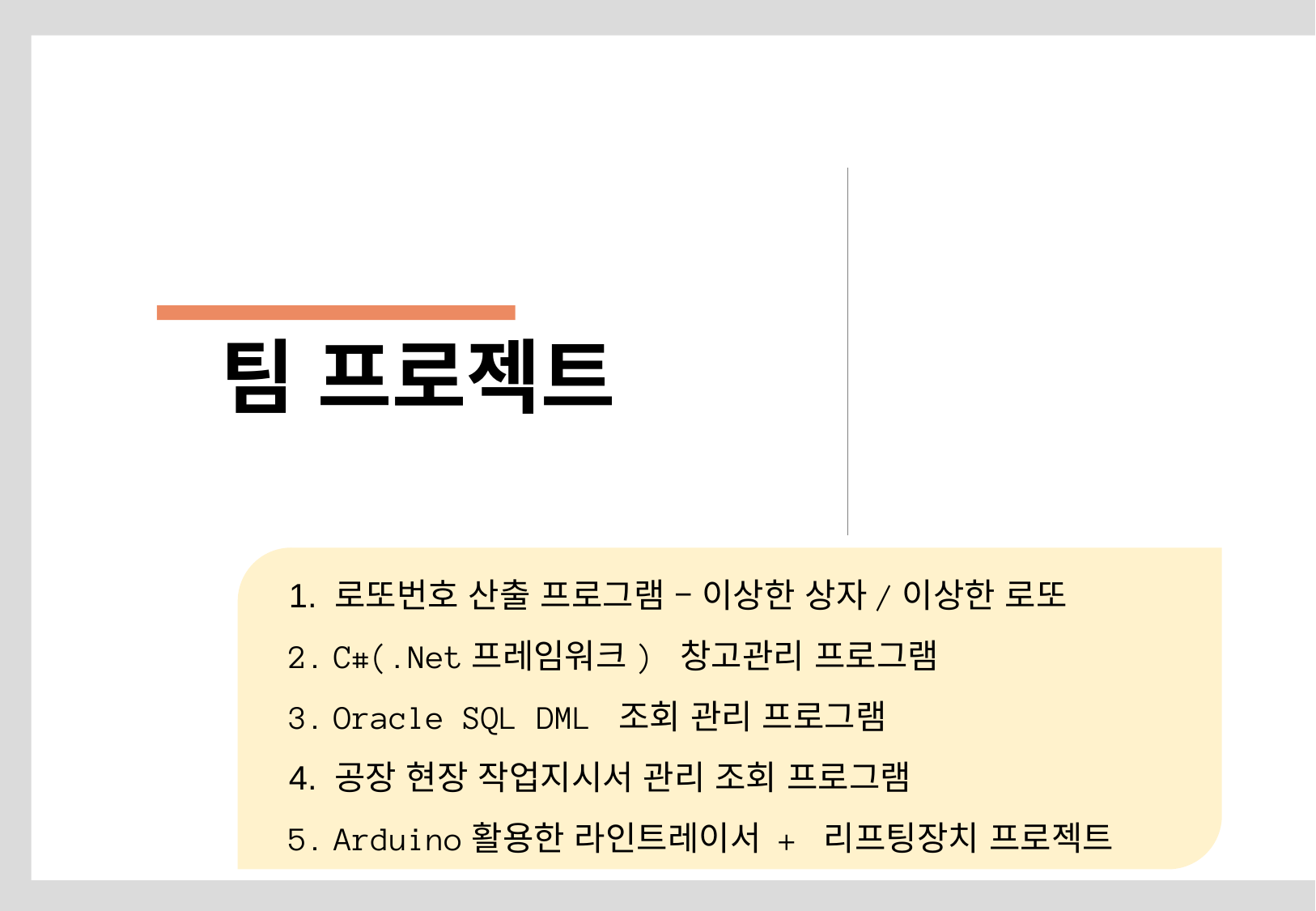

팀 프로젝트
로또번호 산출 프로그램 – 이상한 상자/이상한 로또
C#(.Net프레임워크) 창고관리 프로그램
Oracle SQL DML 조회 관리 프로그램
공장 현장 작업지시서 관리 조회 프로그램
Arduino활용한 라인트레이서 + 리프팅장치 프로젝트